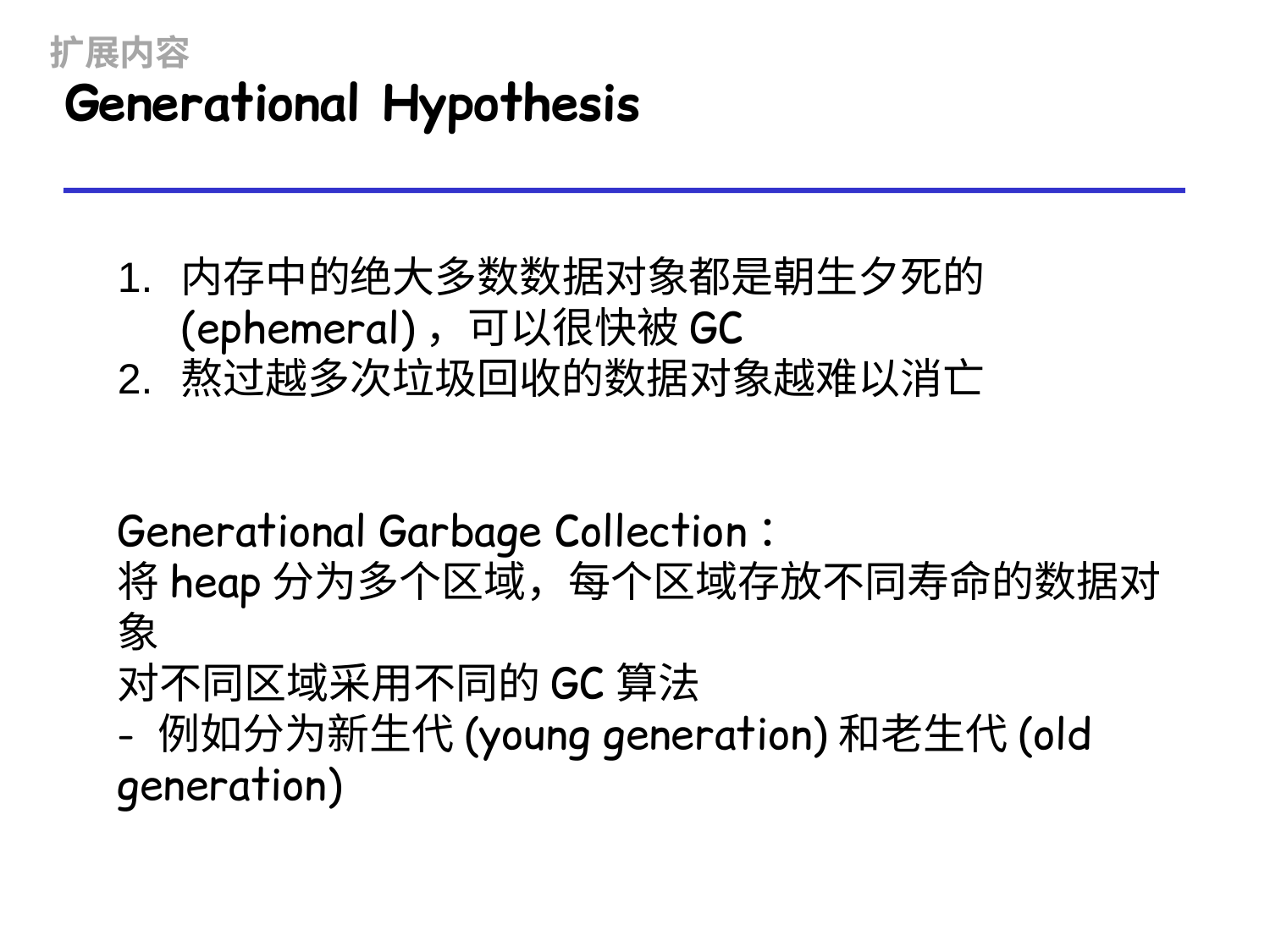

扩展内容
Generational Hypothesis
内存中的绝大多数数据对象都是朝生夕死的(ephemeral)，可以很快被GC
熬过越多次垃圾回收的数据对象越难以消亡

Generational Garbage Collection：
将heap分为多个区域，每个区域存放不同寿命的数据对象
对不同区域采用不同的GC算法
- 例如分为新生代(young generation)和老生代(old generation)